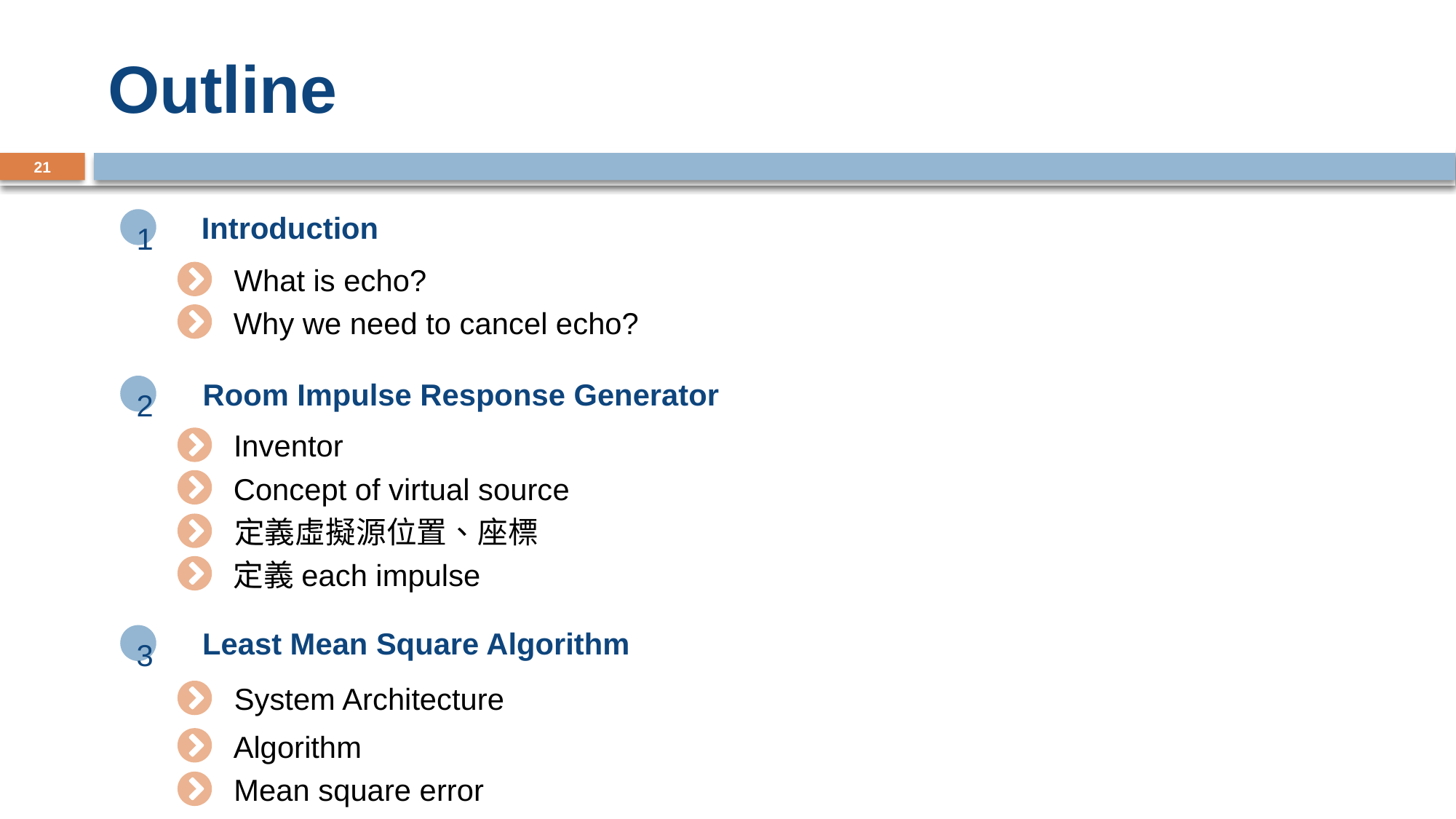

# Outline
21
Introduction
1
What is echo?

Why we need to cancel echo?

Room Impulse Response Generator
2
Inventor

Concept of virtual source

定義虛擬源位置、座標

定義each impulse

Least Mean Square Algorithm
3
System Architecture

Algorithm

Mean square error